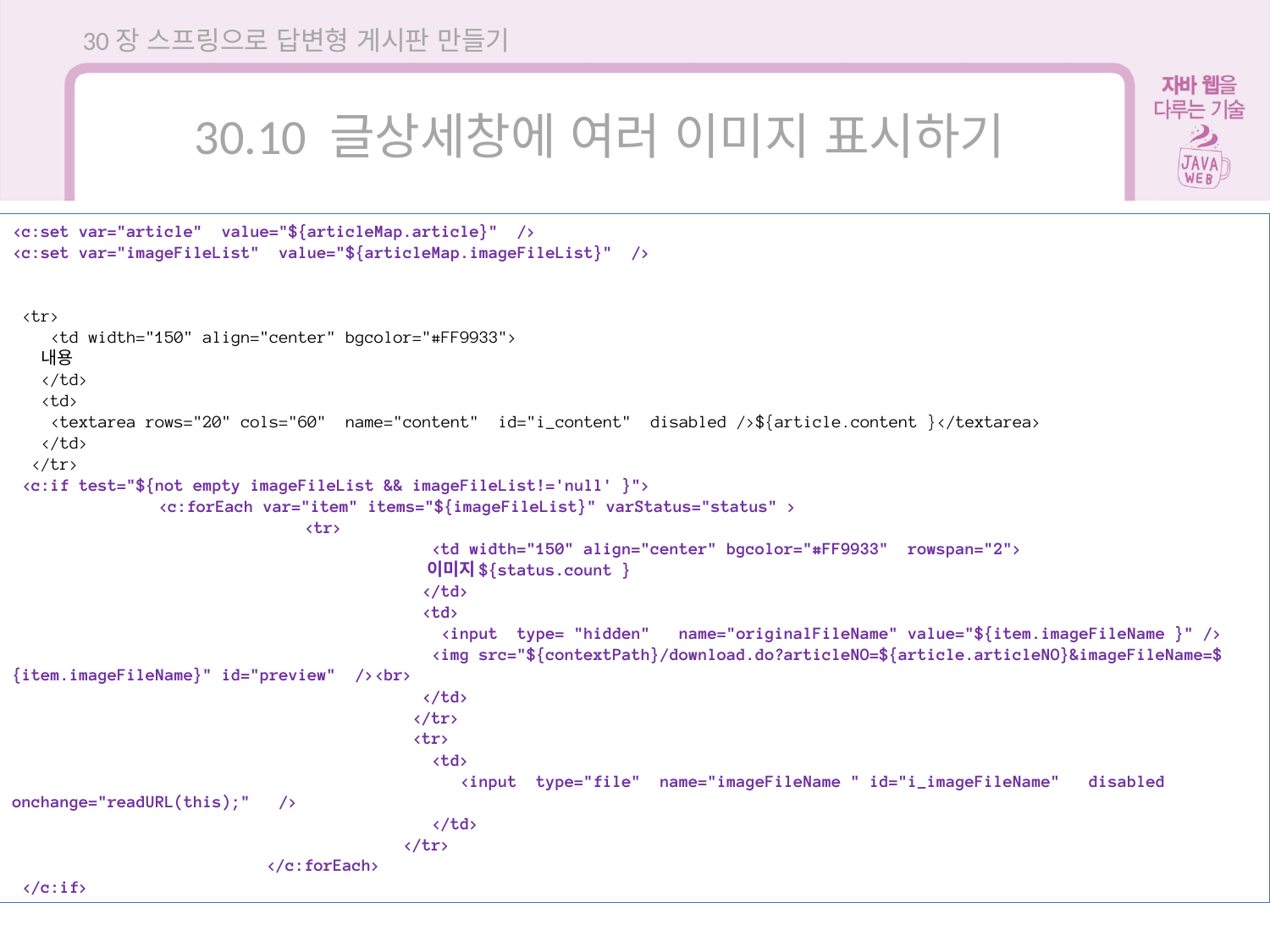

30장 스프링으로 답변형 게시판 만들기
30.10 글상세창에 여러 이미지 표시하기
<c:set var="article"  value="${articleMap.article}"  />
<c:set var="imageFileList"  value="${articleMap.imageFileList}"  />

 <tr>
    <td width="150" align="center" bgcolor="#FF9933">
      내용
   </td>
   <td>
    <textarea rows="20" cols="60"  name="content"  id="i_content"  disabled />${article.content }</textarea>
   </td>
  </tr>
 <c:if test="${not empty imageFileList && imageFileList!='null' }">
	  <c:forEach var="item" items="${imageFileList}" varStatus="status" >
		    <tr>
			    <td width="150" align="center" bgcolor="#FF9933"  rowspan="2">
			      이미지${status.count }
			   </td>
			   <td>
			     <input  type= "hidden"   name="originalFileName" value="${item.imageFileName }" />
			    <img src="${contextPath}/download.do?articleNO=${article.articleNO}&imageFileName=${item.imageFileName}" id="preview"  /><br>
			   </td>
			  </tr>
			  <tr>
			    <td>
			       <input  type="file"  name="imageFileName " id="i_imageFileName"   disabled   onchange="readURL(this);"   />
			    </td>
			 </tr>
		</c:forEach>
 </c:if>